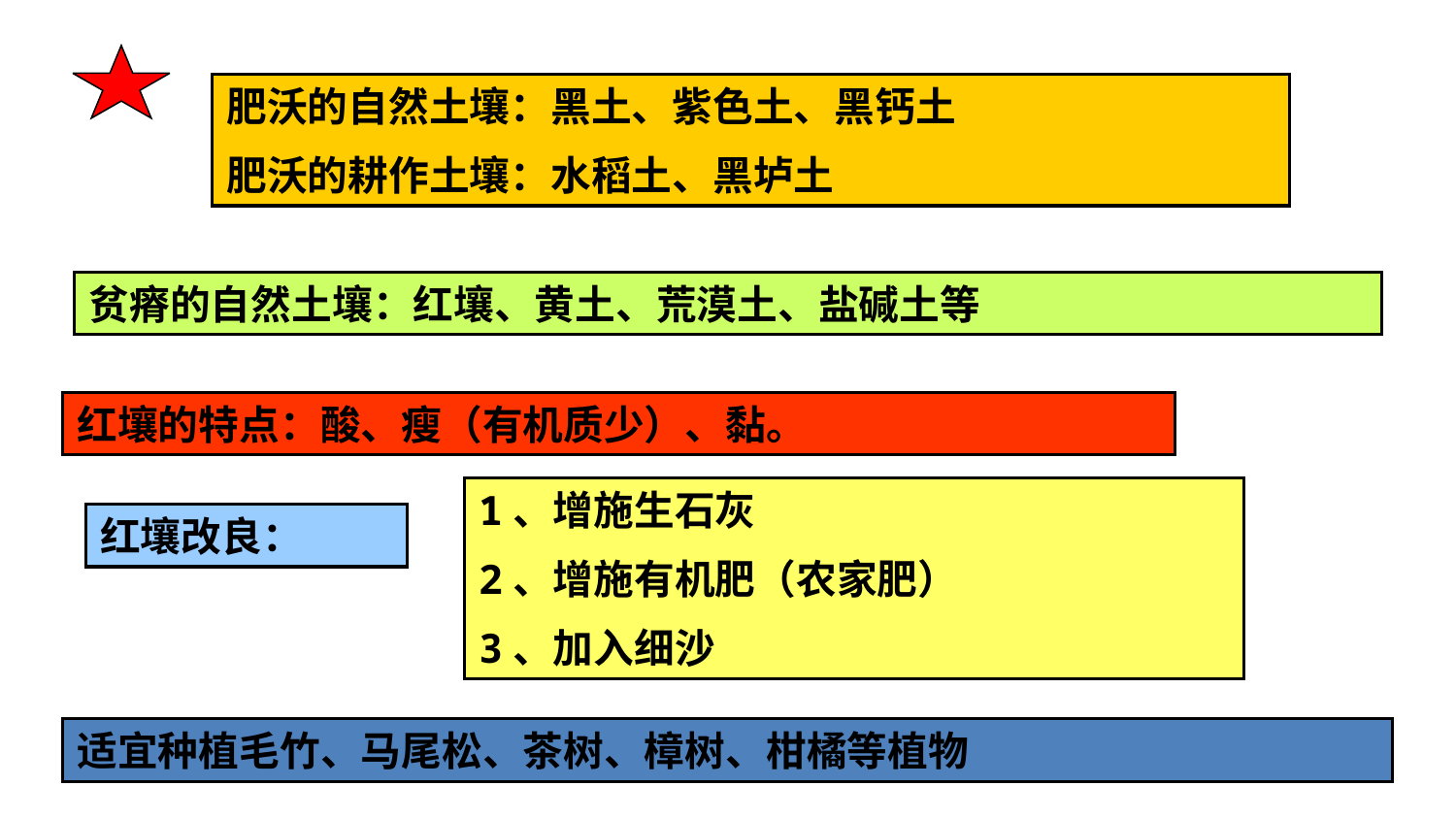

肥沃的自然土壤：黑土、紫色土、黑钙土
肥沃的耕作土壤：水稻土、黑垆土
贫瘠的自然土壤：红壤、黄土、荒漠土、盐碱土等
红壤的特点：酸、瘦（有机质少）、黏。
1、增施生石灰
2、增施有机肥（农家肥）
3、加入细沙
红壤改良：
适宜种植毛竹、马尾松、茶树、樟树、柑橘等植物